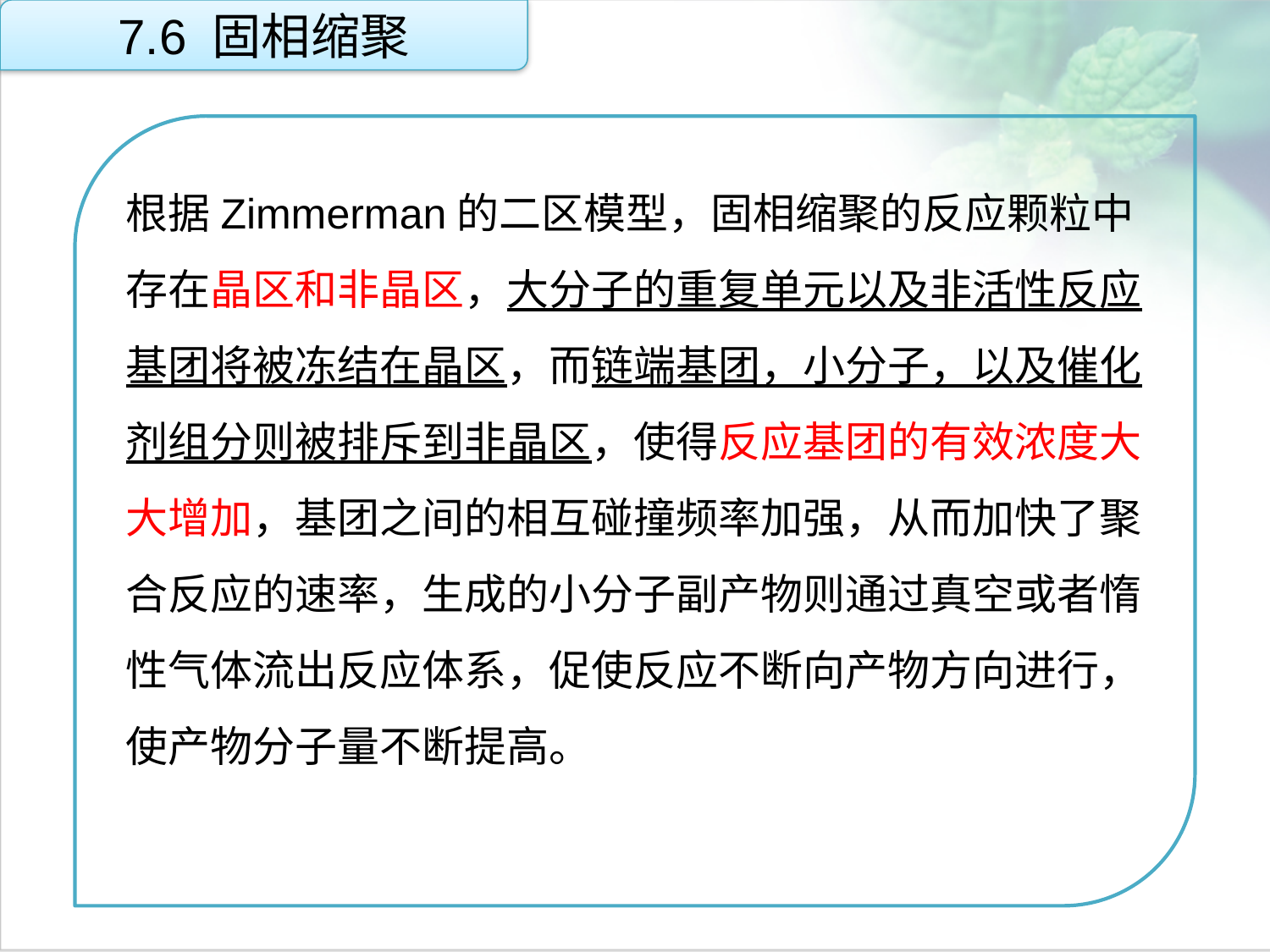

7.6 固相缩聚
根据Zimmerman的二区模型，固相缩聚的反应颗粒中存在晶区和非晶区，大分子的重复单元以及非活性反应基团将被冻结在晶区，而链端基团，小分子，以及催化剂组分则被排斥到非晶区，使得反应基团的有效浓度大大增加，基团之间的相互碰撞频率加强，从而加快了聚合反应的速率，生成的小分子副产物则通过真空或者惰性气体流出反应体系，促使反应不断向产物方向进行，使产物分子量不断提高。
点击添加文本
点击添加文本
点击添加文本
点击添加文本